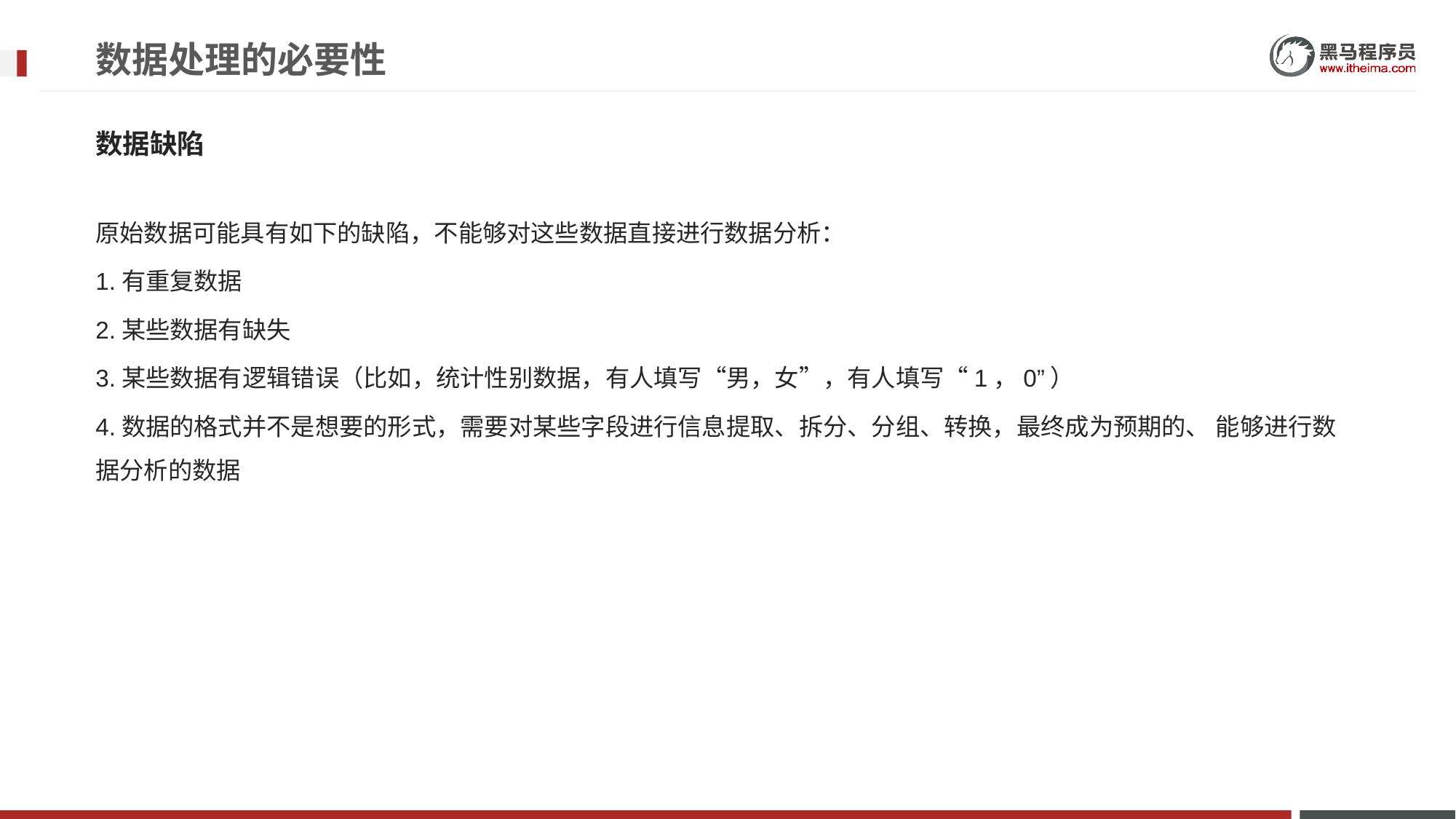

# 数据处理的必要性
数据缺陷
原始数据可能具有如下的缺陷，不能够对这些数据直接进行数据分析：
1.有重复数据
2.某些数据有缺失
3.某些数据有逻辑错误（比如，统计性别数据，有人填写“男，女”，有人填写“1，0”）
4.数据的格式并不是想要的形式，需要对某些字段进行信息提取、拆分、分组、转换，最终成为预期的、 能够进行数据分析的数据